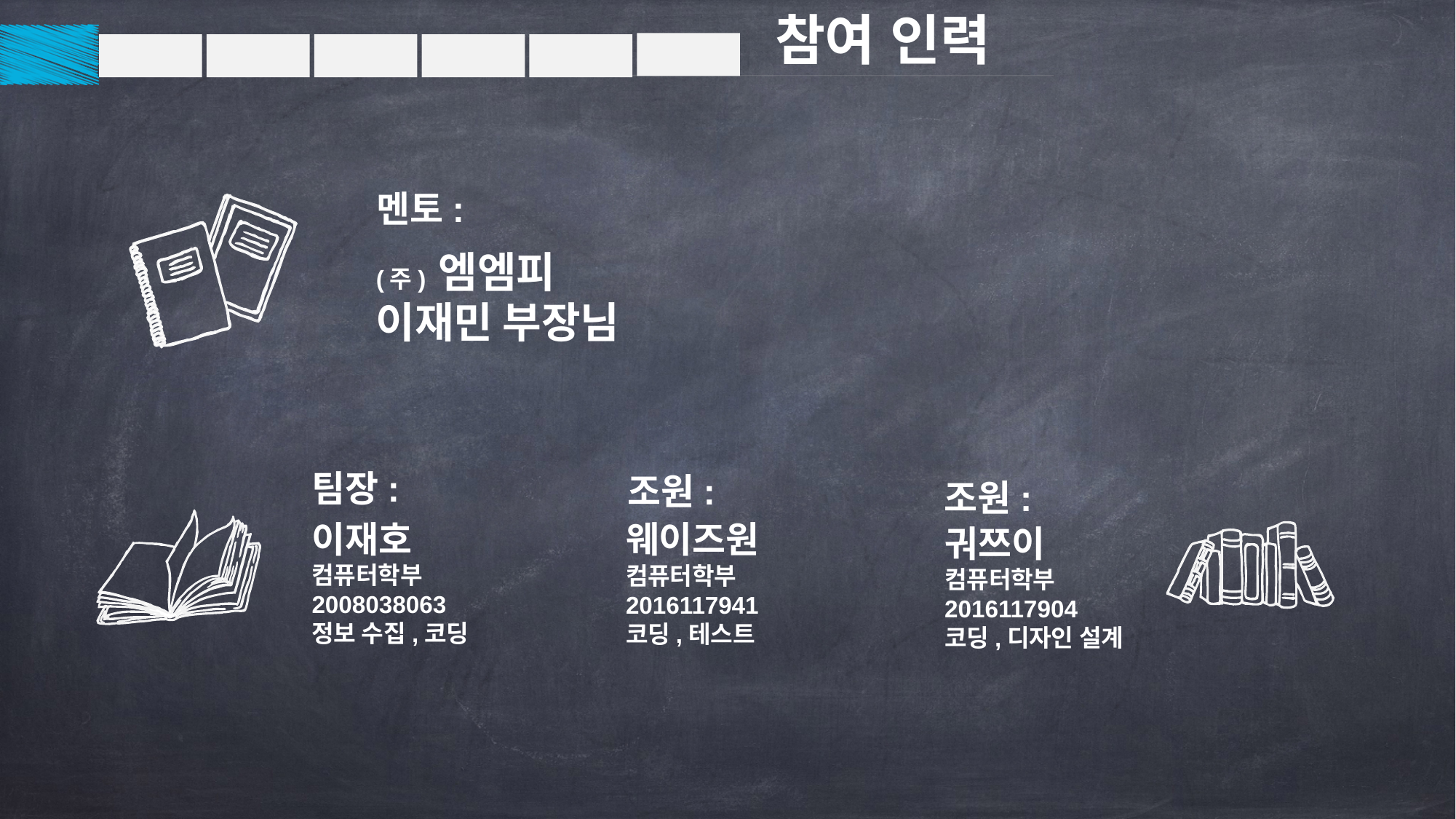

참여 인력

멘토:

(주) 엠엠피
이재민 부장님
팀장:
조원:
조원:

이재호
컴퓨터학부
2008038063
정보 수집,코딩
웨이즈원
컴퓨터학부
2016117941
코딩,테스트
궈쯔이
컴퓨터학부
2016117904
코딩,디자인 설계